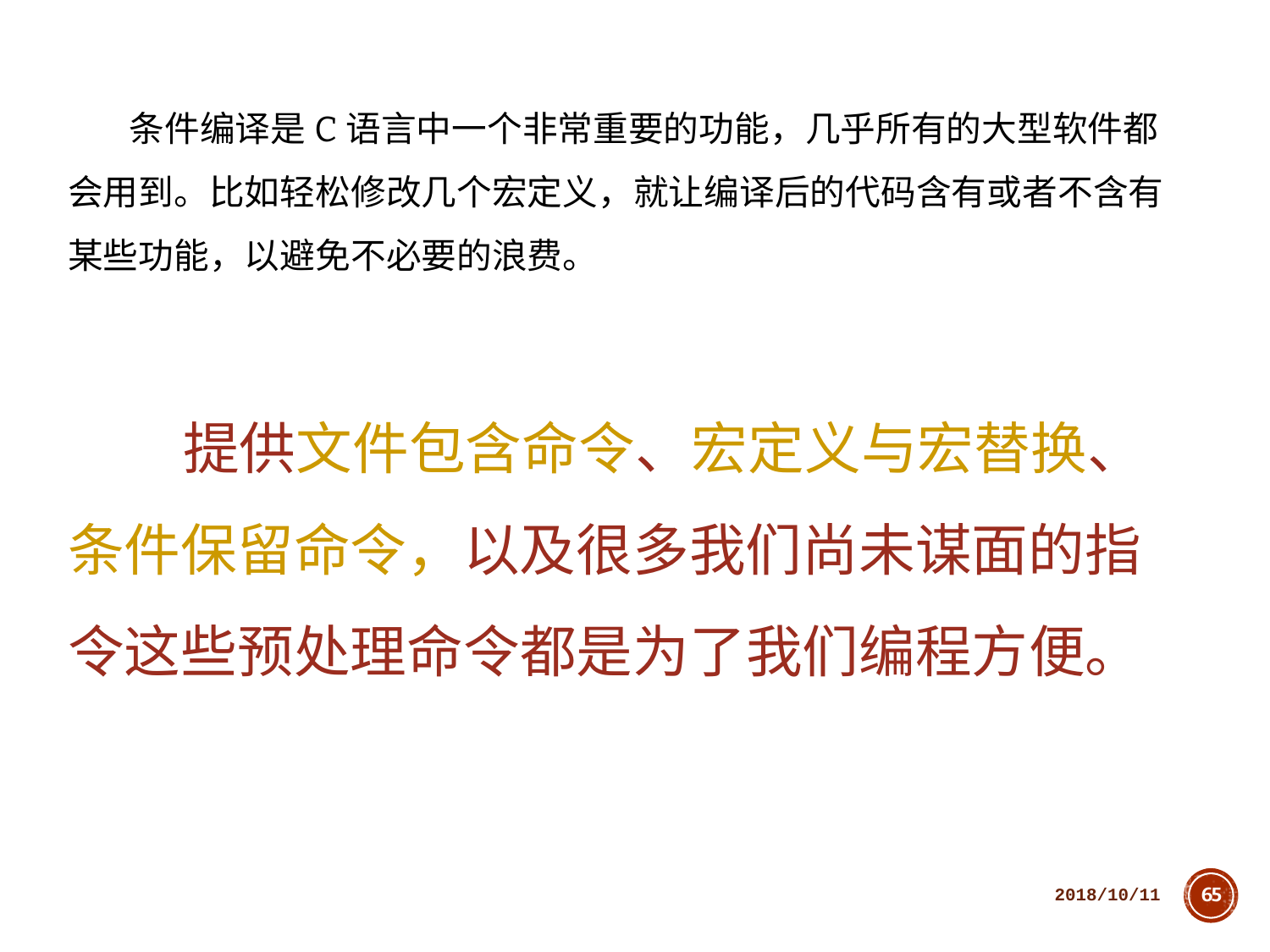

条件编译是C语言中一个非常重要的功能，几乎所有的大型软件都会用到。比如轻松修改几个宏定义，就让编译后的代码含有或者不含有某些功能，以避免不必要的浪费。

          提供文件包含命令、宏定义与宏替换、条件保留命令，以及很多我们尚未谋面的指令这些预处理命令都是为了我们编程方便。

2018/10/11
65